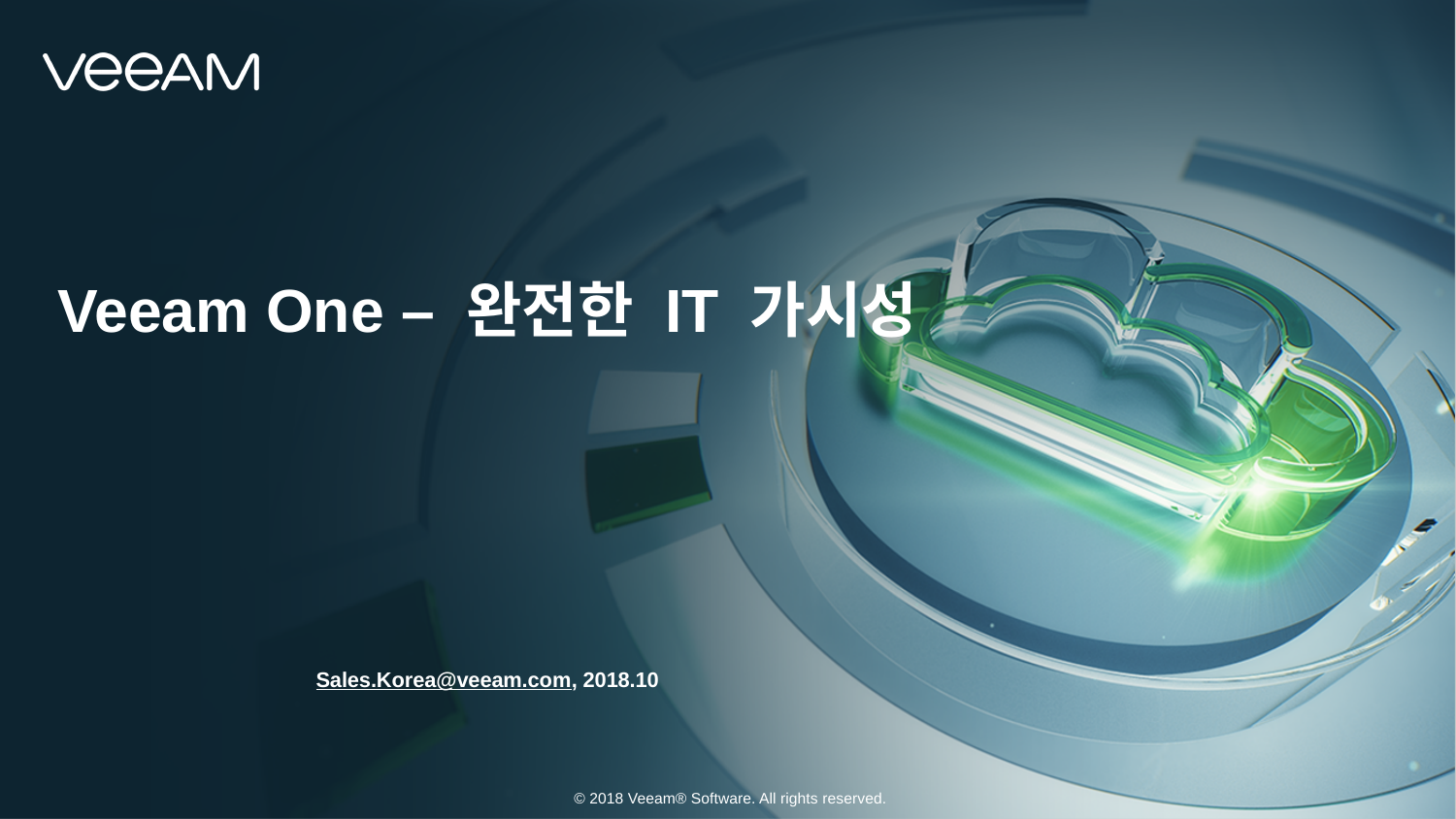

Veeam One – 완전한 IT 가시성

Sales.Korea@veeam.com, 2018.10